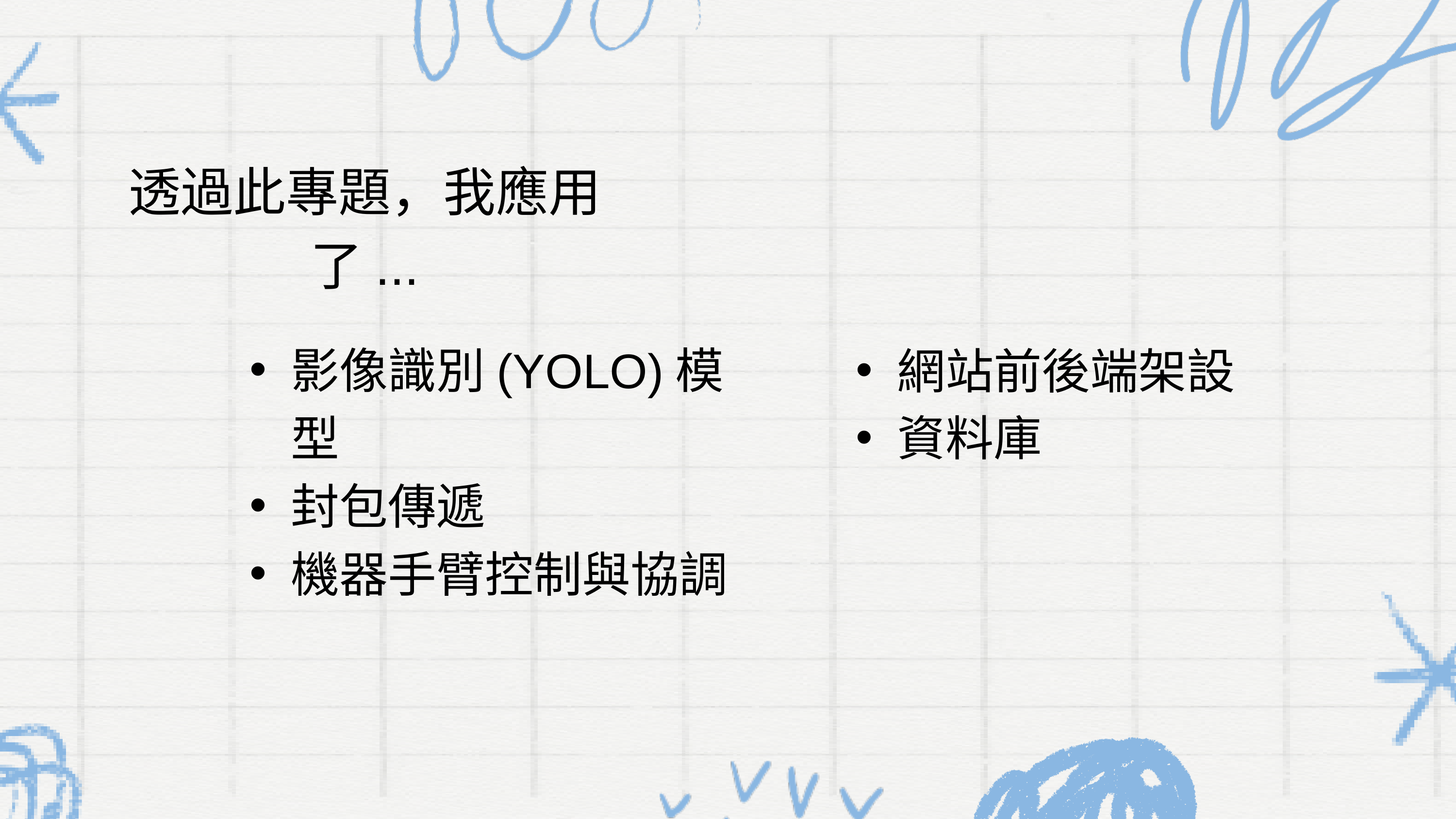

透過此專題，我應用了...
影像識別(YOLO)模型
封包傳遞
機器手臂控制與協調
網站前後端架設
資料庫